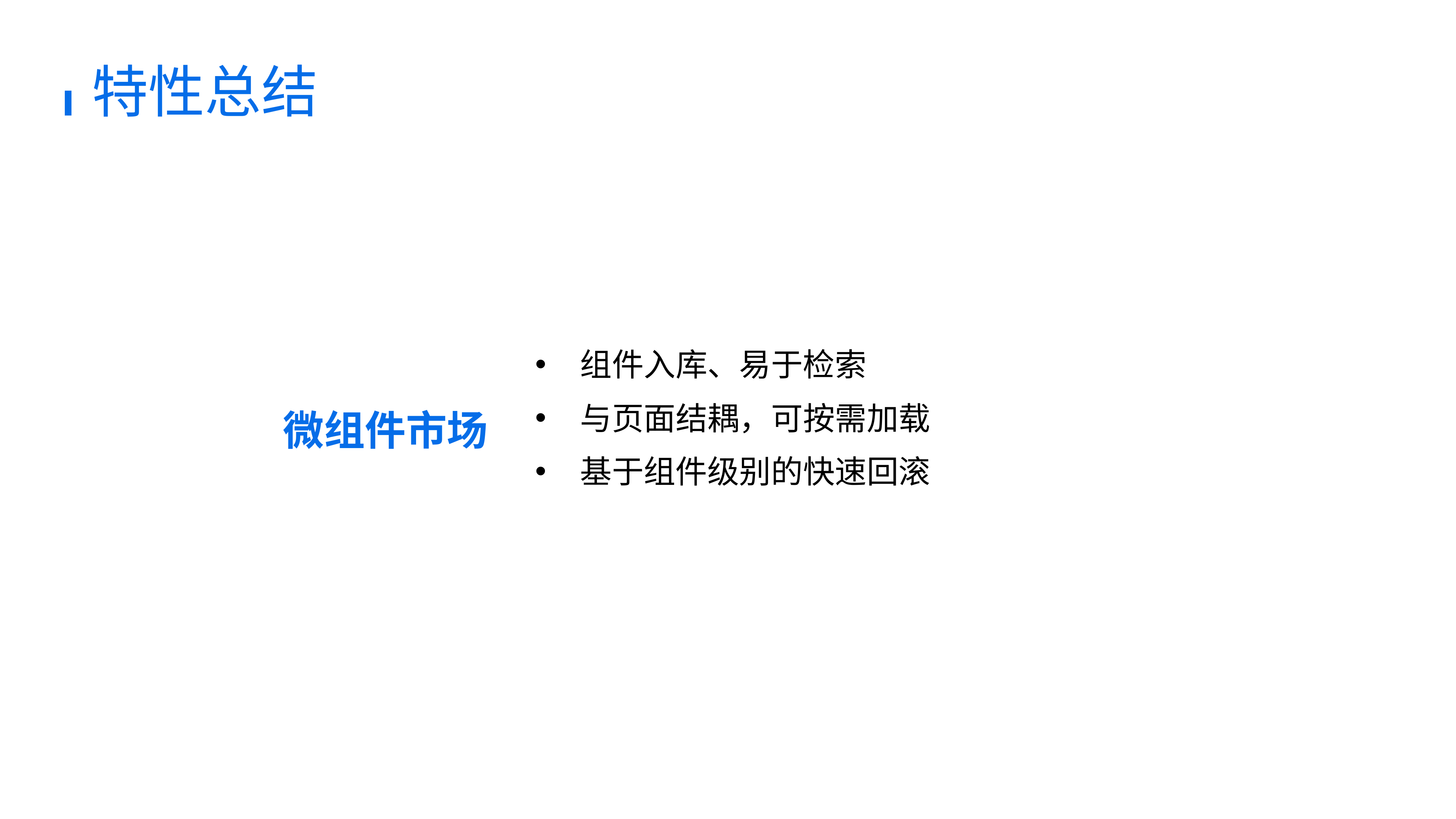

特性总结

组件入库、易于检索
与页面结耦，可按需加载
基于组件级别的快速回滚
微组件市场